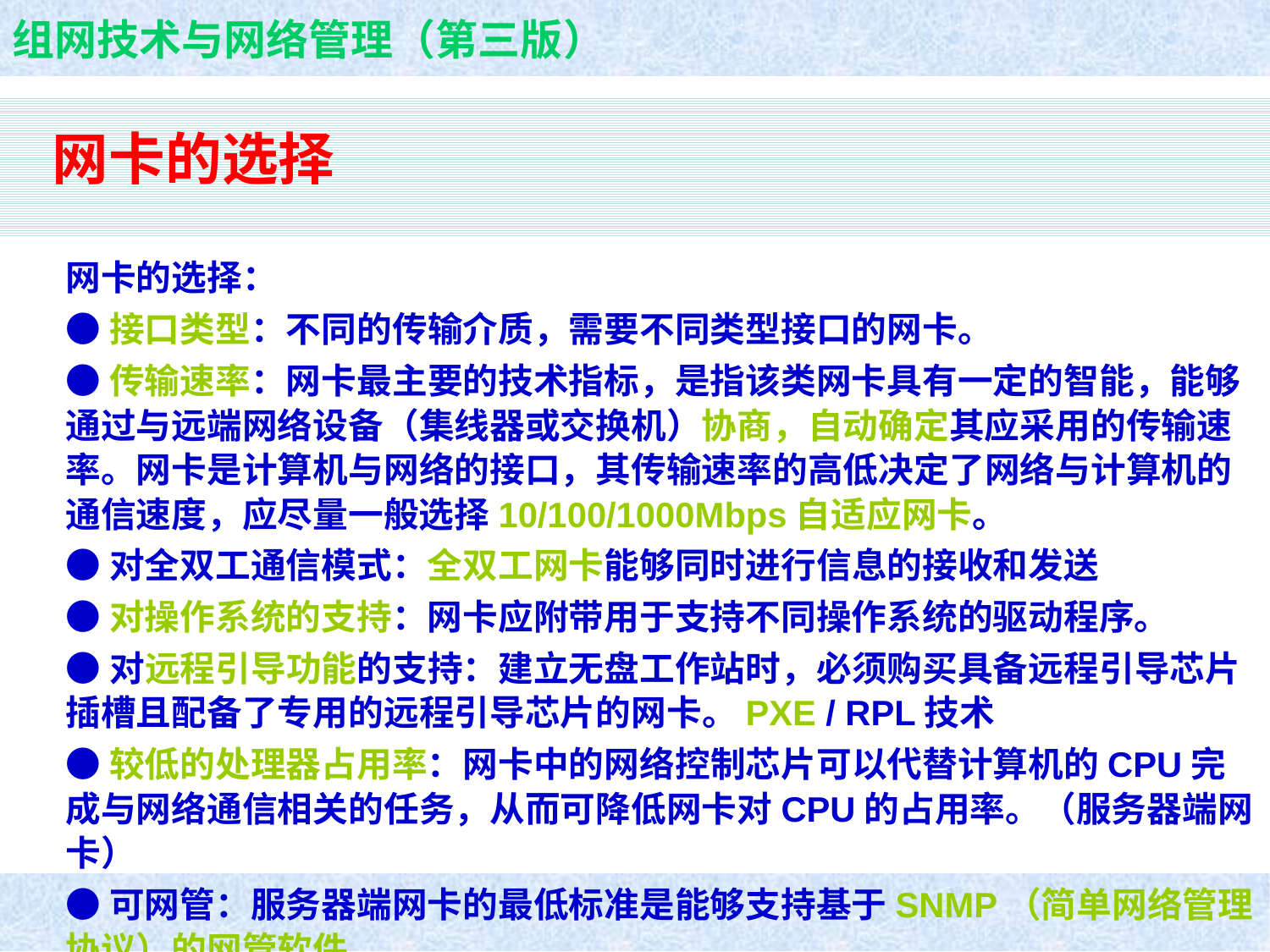

# 网卡的选择
网卡的选择：
●接口类型：不同的传输介质，需要不同类型接口的网卡。
●传输速率：网卡最主要的技术指标，是指该类网卡具有一定的智能，能够通过与远端网络设备（集线器或交换机）协商，自动确定其应采用的传输速率。网卡是计算机与网络的接口，其传输速率的高低决定了网络与计算机的通信速度，应尽量一般选择10/100/1000Mbps自适应网卡。
●对全双工通信模式：全双工网卡能够同时进行信息的接收和发送
●对操作系统的支持：网卡应附带用于支持不同操作系统的驱动程序。
●对远程引导功能的支持：建立无盘工作站时，必须购买具备远程引导芯片插槽且配备了专用的远程引导芯片的网卡。PXE / RPL技术
●较低的处理器占用率：网卡中的网络控制芯片可以代替计算机的CPU完成与网络通信相关的任务，从而可降低网卡对CPU的占用率。（服务器端网卡）
●可网管：服务器端网卡的最低标准是能够支持基于SNMP（简单网络管理协议）的网管软件。